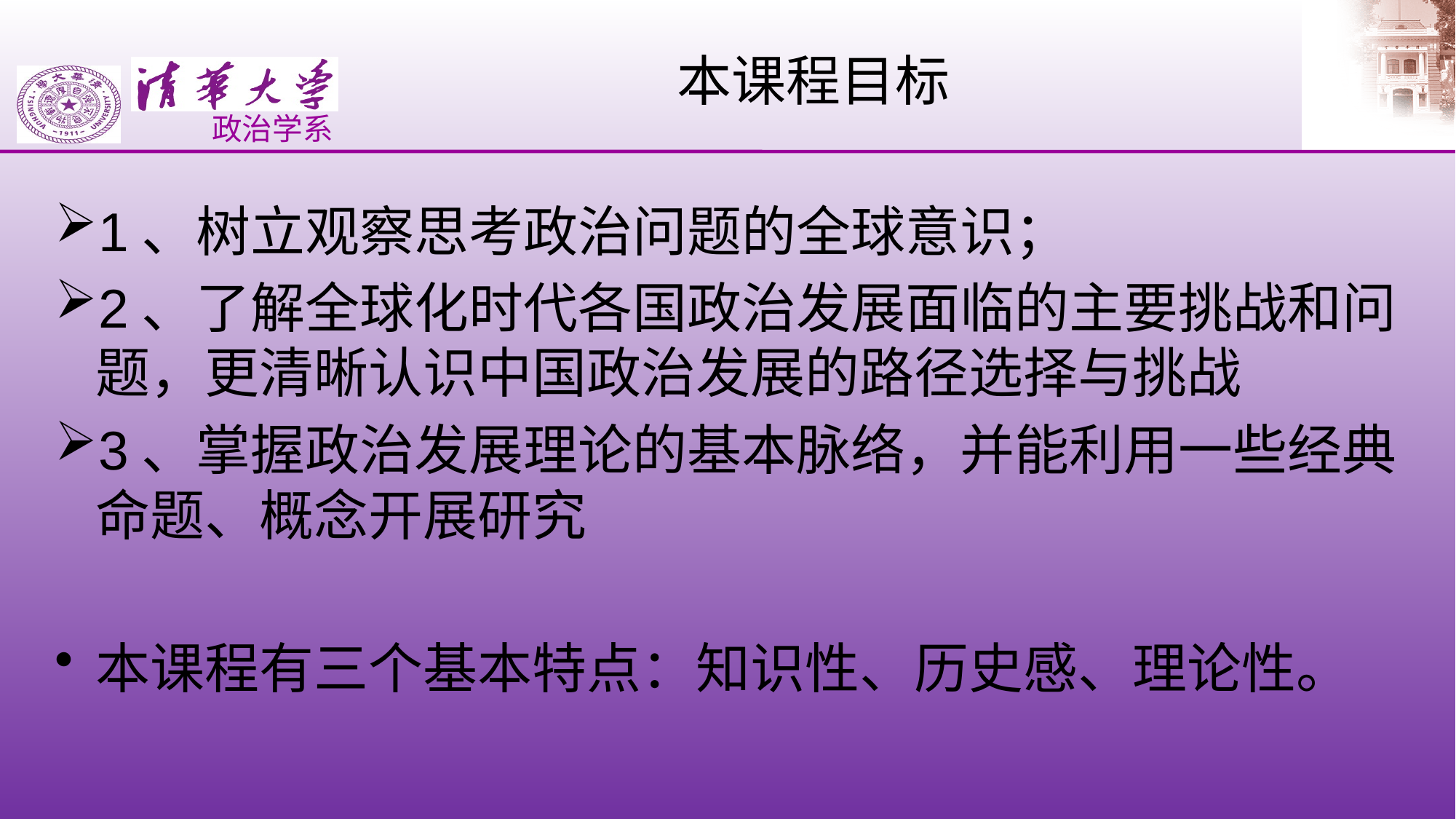

# 本课程目标
1、树立观察思考政治问题的全球意识；
2、了解全球化时代各国政治发展面临的主要挑战和问题，更清晰认识中国政治发展的路径选择与挑战
3、掌握政治发展理论的基本脉络，并能利用一些经典命题、概念开展研究

本课程有三个基本特点：知识性、历史感、理论性。